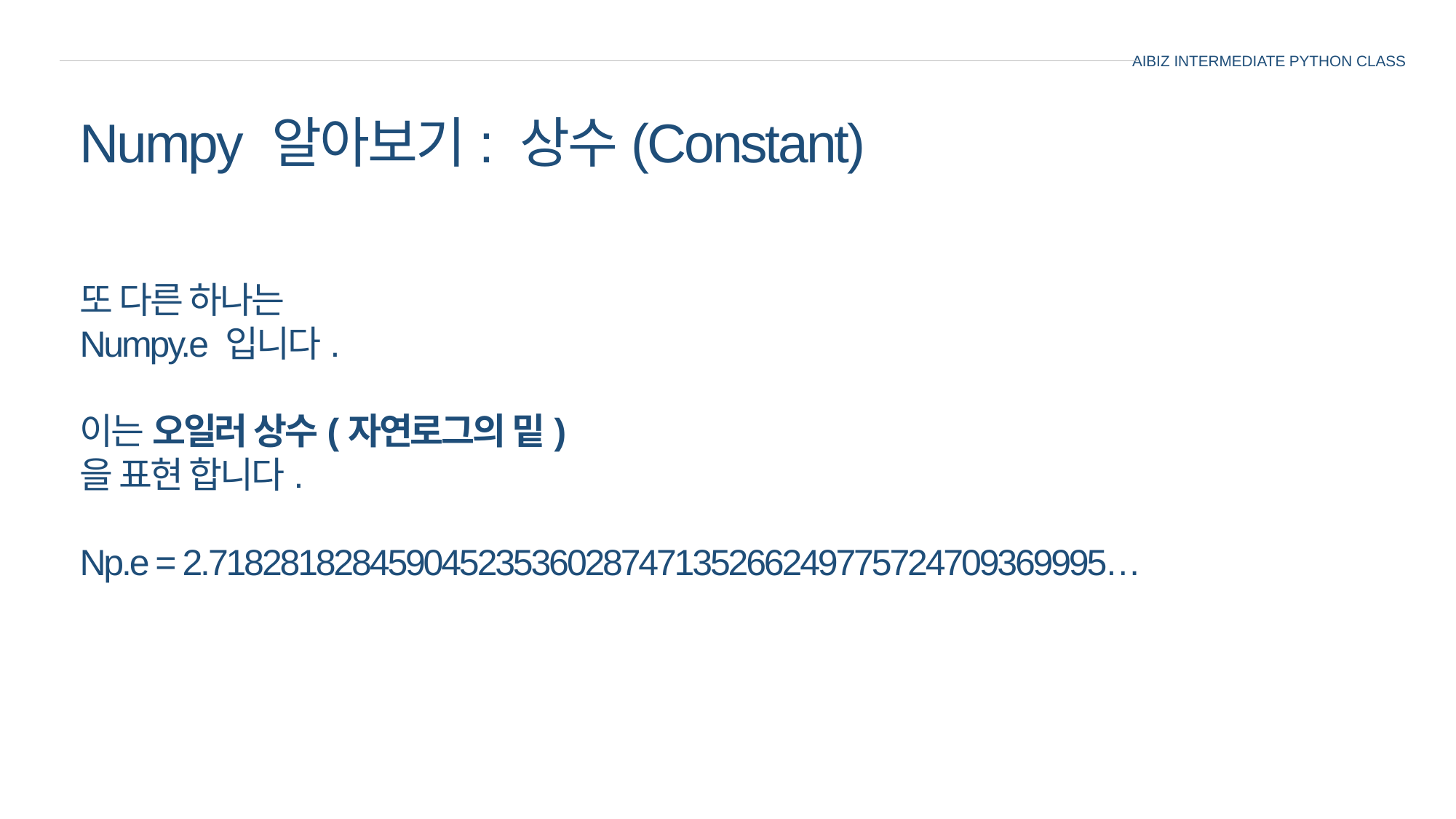

AIBIZ INTERMEDIATE PYTHON CLASS
Numpy 알아보기: 상수(Constant)
또 다른 하나는
Numpy.e 입니다.

이는 오일러 상수(자연로그의 밑)
을 표현 합니다.

Np.e = 2.71828182845904523536028747135266249775724709369995…